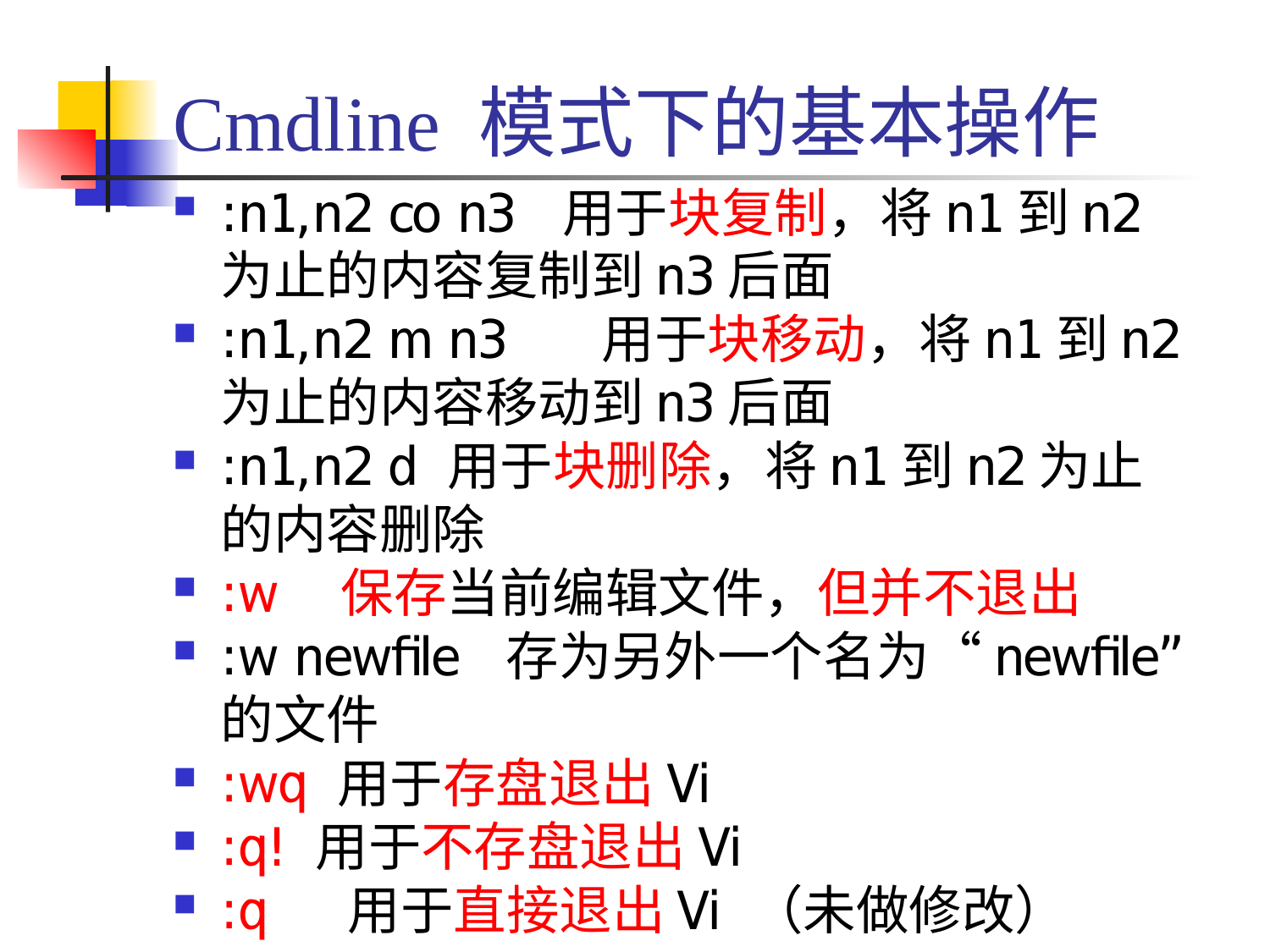

# Cmdline 模式下的基本操作
:n1,n2 co n3  用于块复制，将n1到n2为止的内容复制到n3后面
:n1,n2 m n3 	用于块移动，将n1到n2为止的内容移动到n3后面
:n1,n2 d 用于块删除，将n1到n2为止的内容删除
:w   保存当前编辑文件，但并不退出
:w newfile  存为另外一个名为“newfile” 的文件
:wq 用于存盘退出Vi
:q! 用于不存盘退出Vi
:q	用于直接退出Vi （未做修改）